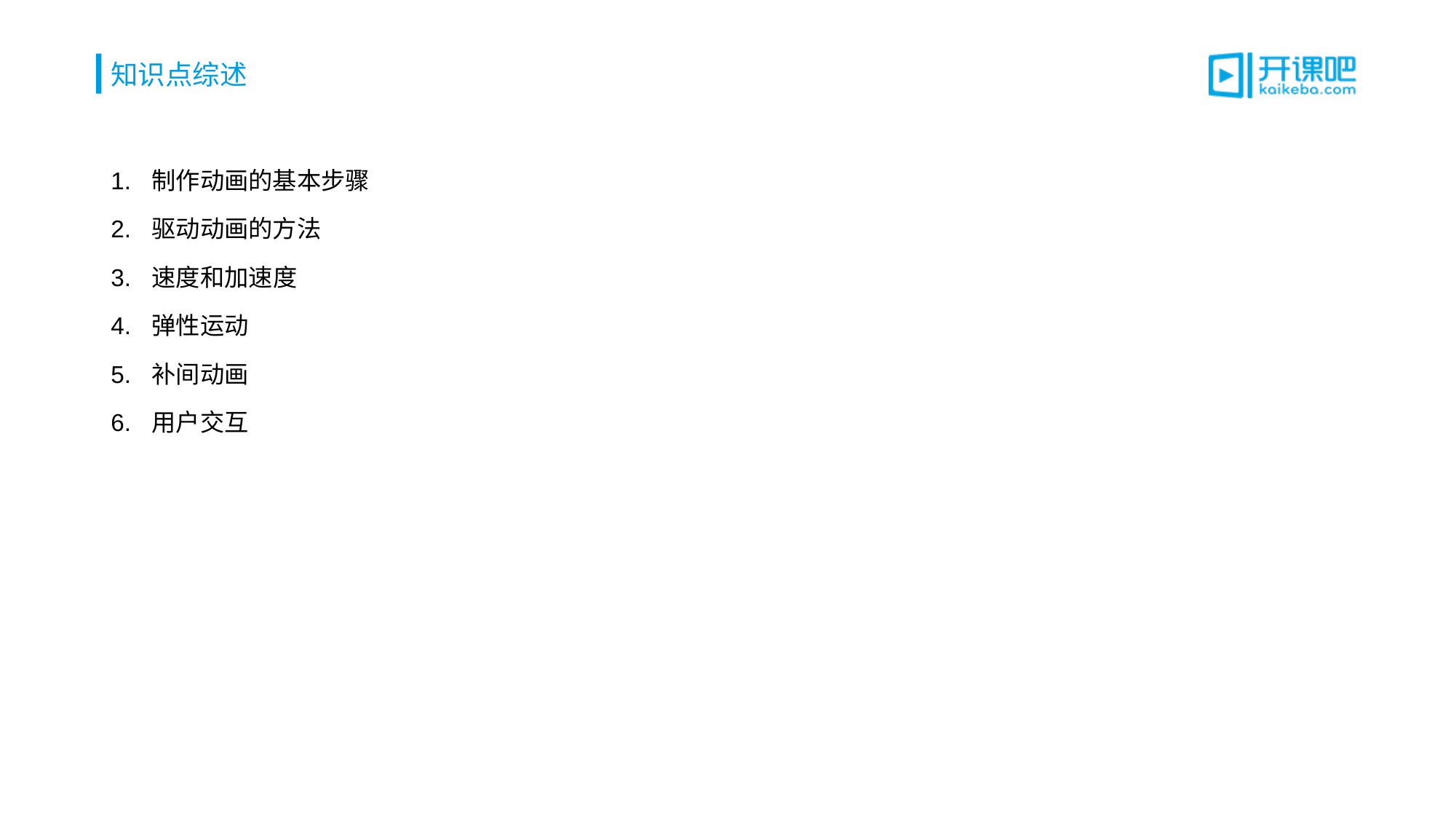

# 知识点综述
制作动画的基本步骤
驱动动画的方法
速度和加速度
弹性运动
补间动画
用户交互